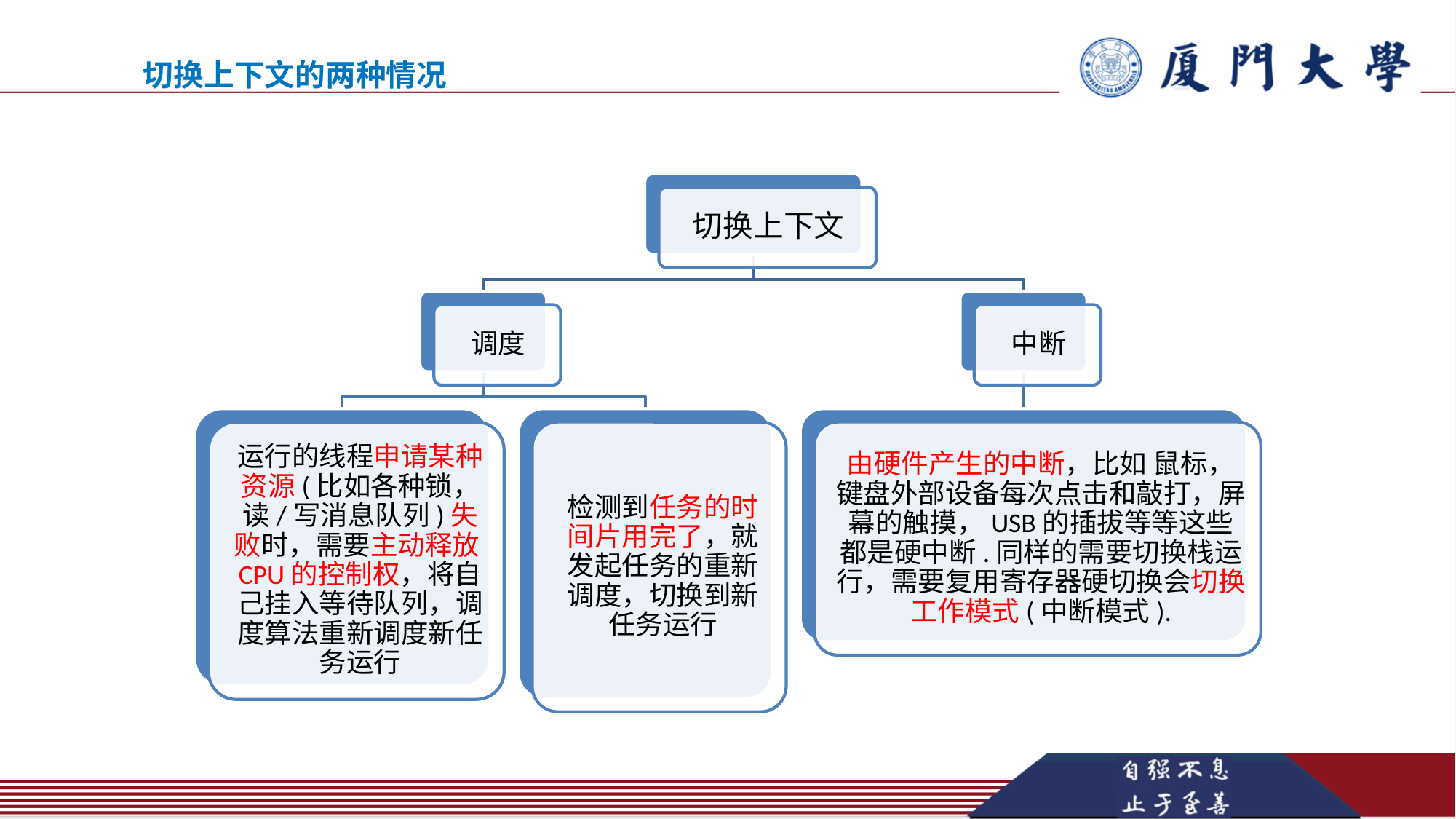

切换上下文的两种情况
切换上下文
调度
运行的线程申请某种资源(比如各种锁，读/写消息队列)失败时，需要主动释放CPU的控制权，将自己挂入等待队列，调度算法重新调度新任务运行
检测到任务的时间片用完了，就发起任务的重新调度，切换到新任务运行
中断
由硬件产生的中断，比如 鼠标，键盘外部设备每次点击和敲打，屏幕的触摸，USB的插拔等等这些都是硬中断.同样的需要切换栈运行，需要复用寄存器硬切换会切换工作模式(中断模式).